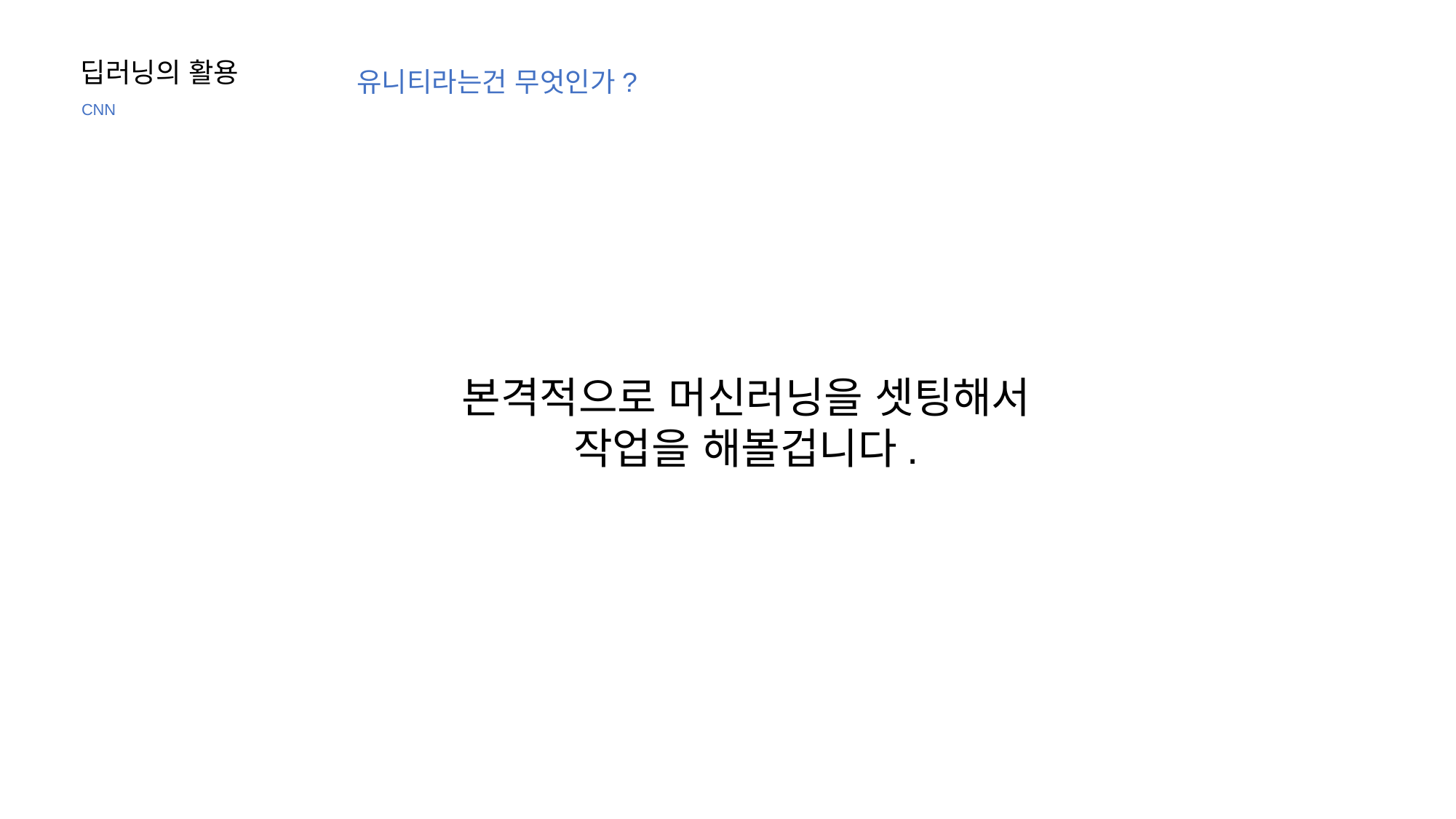

딥러닝의 활용
유니티라는건 무엇인가?
CNN
본격적으로 머신러닝을 셋팅해서
작업을 해볼겁니다.